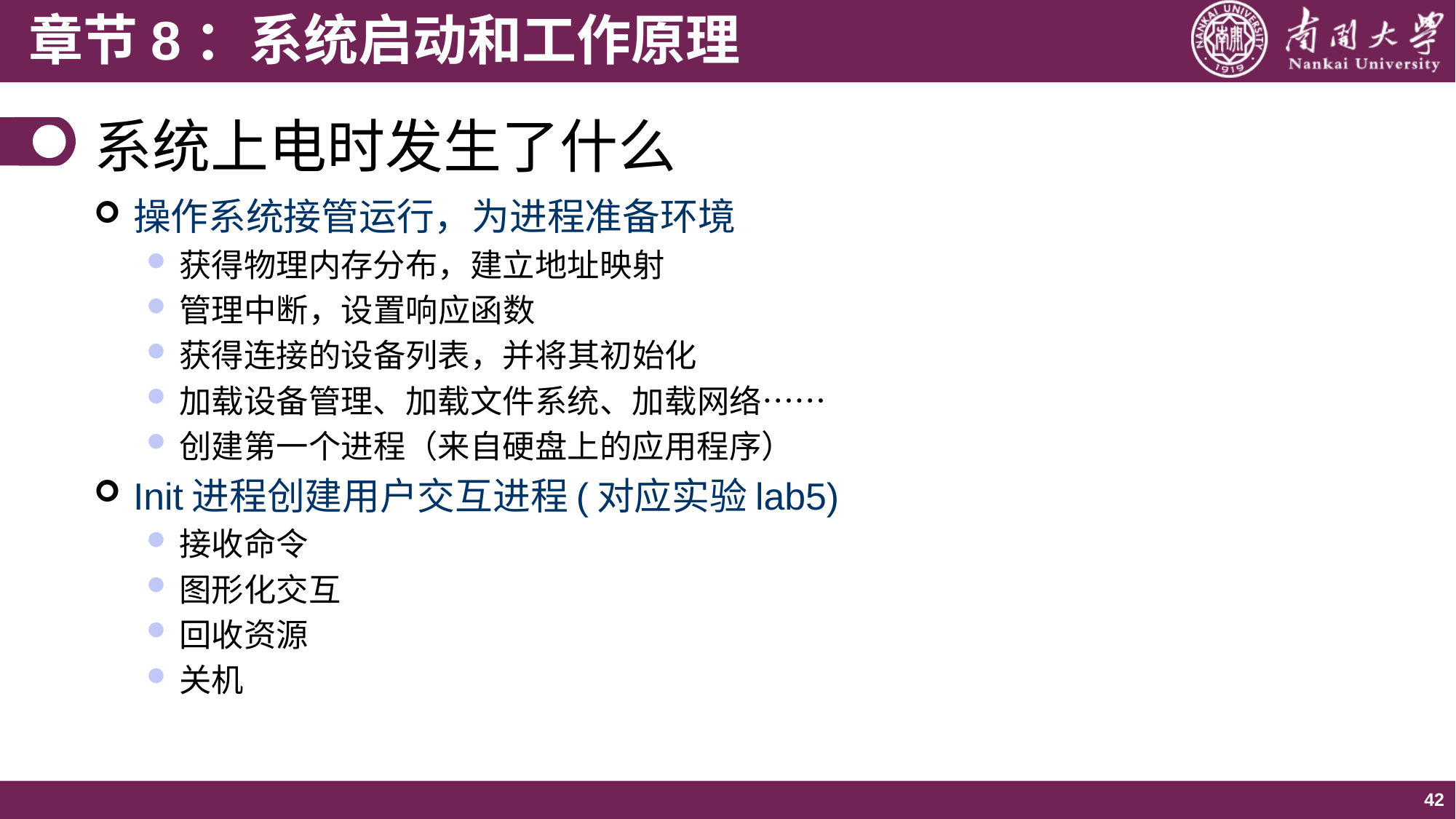

# 系统上电时发生了什么
操作系统接管运行，为进程准备环境
获得物理内存分布，建立地址映射
管理中断，设置响应函数
获得连接的设备列表，并将其初始化
加载设备管理、加载文件系统、加载网络……
创建第一个进程（来自硬盘上的应用程序）
Init进程创建用户交互进程(对应实验lab5)
接收命令
图形化交互
回收资源
关机
42